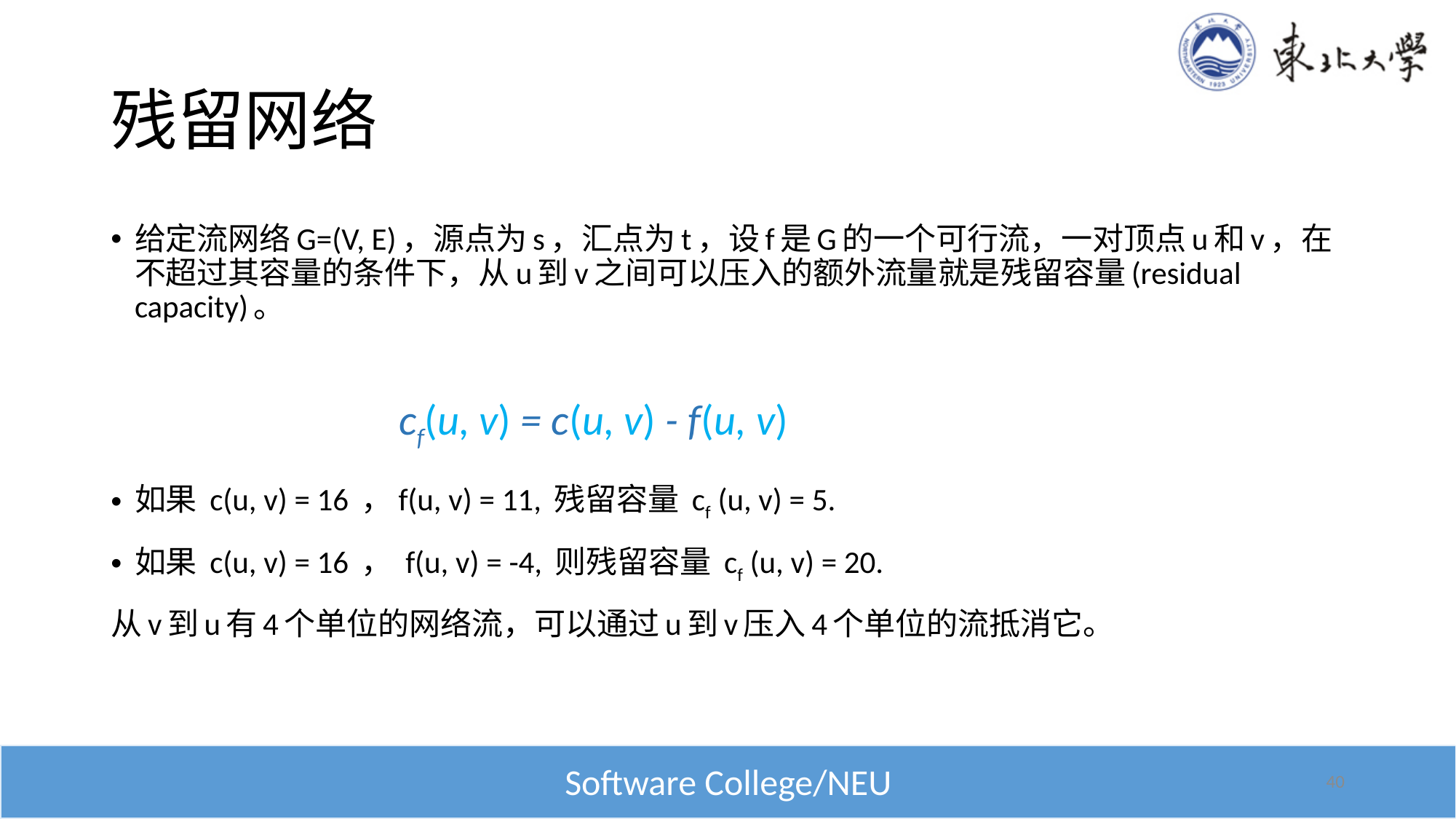

# 残留网络
给定流网络G=(V, E)，源点为s，汇点为t，设f是G的一个可行流，一对顶点u和v，在不超过其容量的条件下，从u到v之间可以压入的额外流量就是残留容量(residual capacity)。

如果 c(u, v) = 16 ，f(u, v) = 11, 残留容量 cf (u, v) = 5.
如果 c(u, v) = 16 ， f(u, v) = -4, 则残留容量 cf (u, v) = 20.
从v到u有4个单位的网络流，可以通过u到v压入4个单位的流抵消它。

cf(u, v) = c(u, v) - f(u, v)